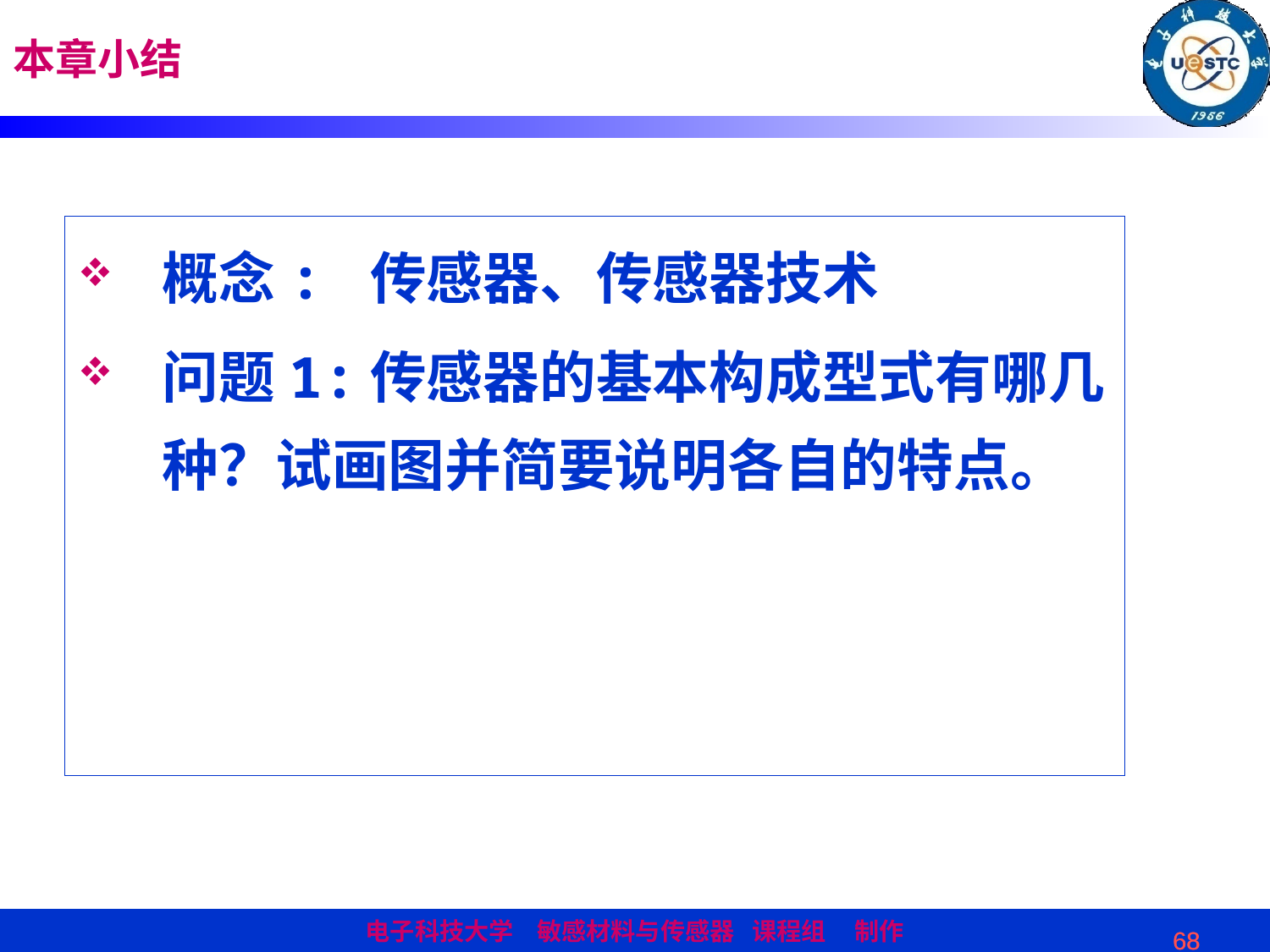

本章小结
概念: 传感器、传感器技术
问题1:传感器的基本构成型式有哪几种？试画图并简要说明各自的特点。

68
68